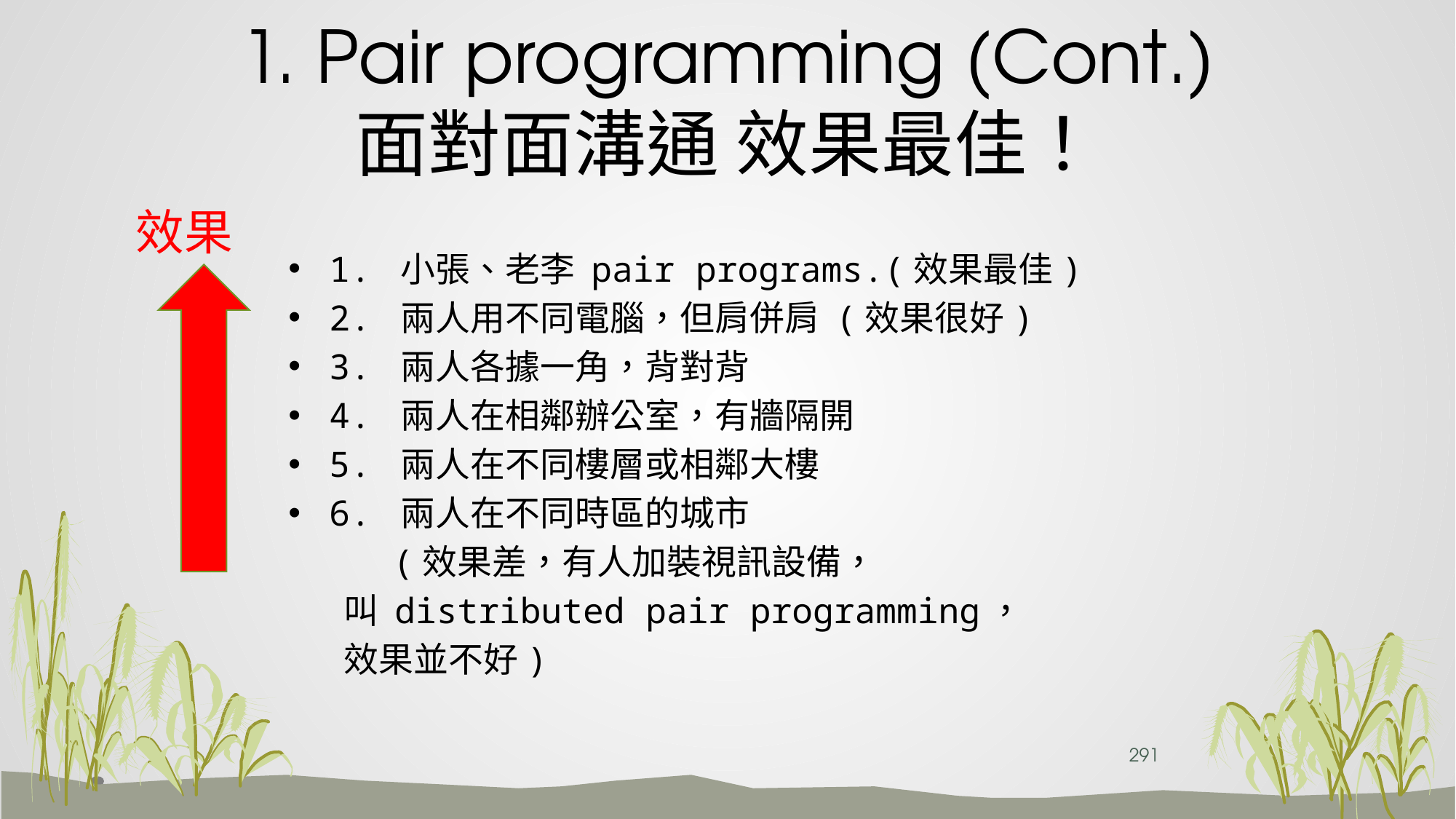

# 1. Pair programming (Cont.) 面對面溝通 效果最佳！

1. 小張、老李 pair programs.(效果最佳)
2. 兩人用不同電腦，但肩併肩 (效果很好)
3. 兩人各據一角，背對背
4. 兩人在相鄰辦公室，有牆隔開
5. 兩人在不同樓層或相鄰大樓
6. 兩人在不同時區的城市
     (效果差，有人加裝視訊設備，
      叫 distributed pair programming，
      效果並不好)

效果

291